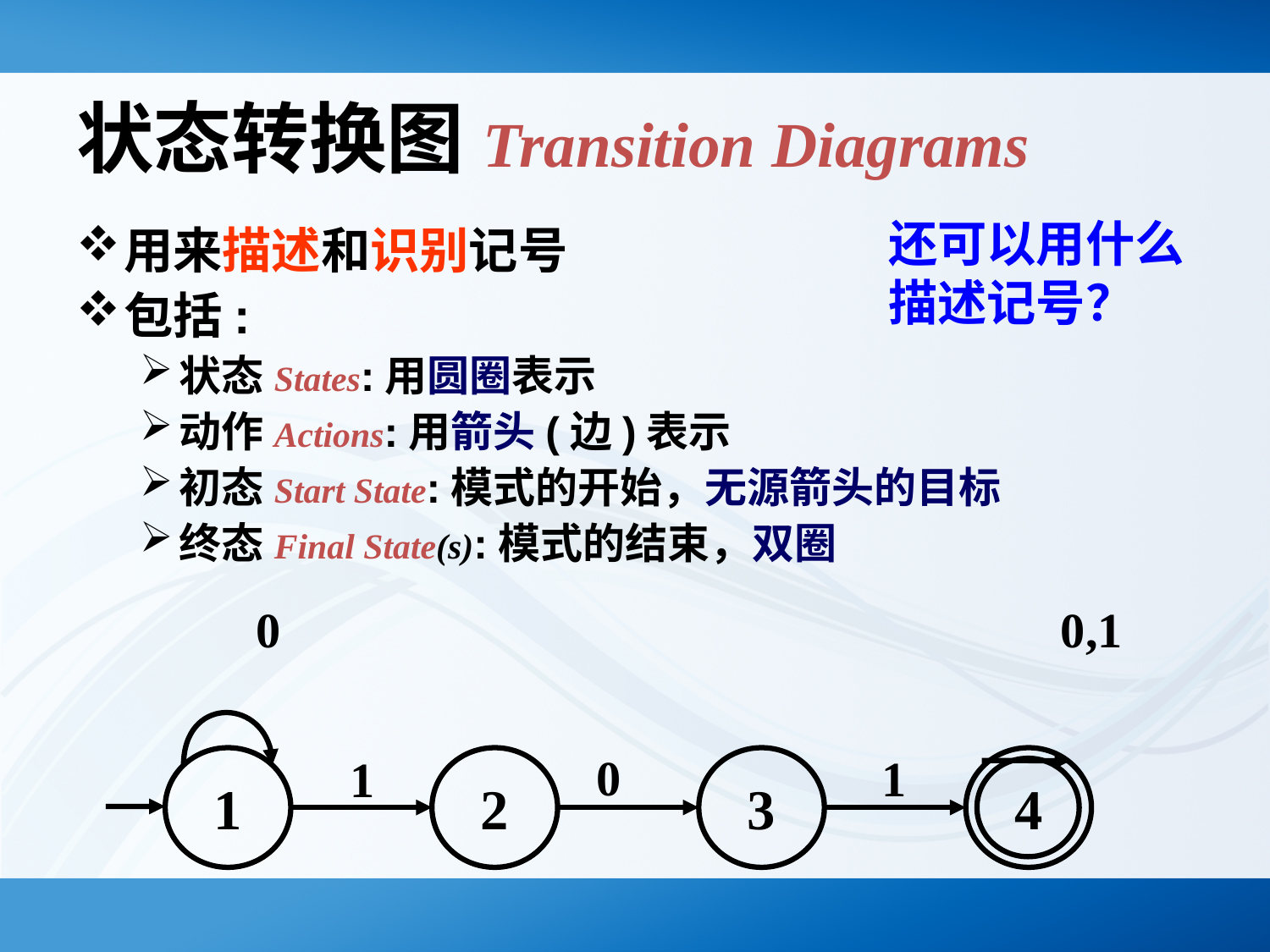

# 状态转换图Transition Diagrams
还可以用什么描述记号？
用来描述和识别记号
包括:
状态States:用圆圈表示
动作Actions:用箭头(边)表示
初态Start State:模式的开始，无源箭头的目标
终态Final State(s):模式的结束，双圈
0
0,1
0
1
1
1
2
3
4